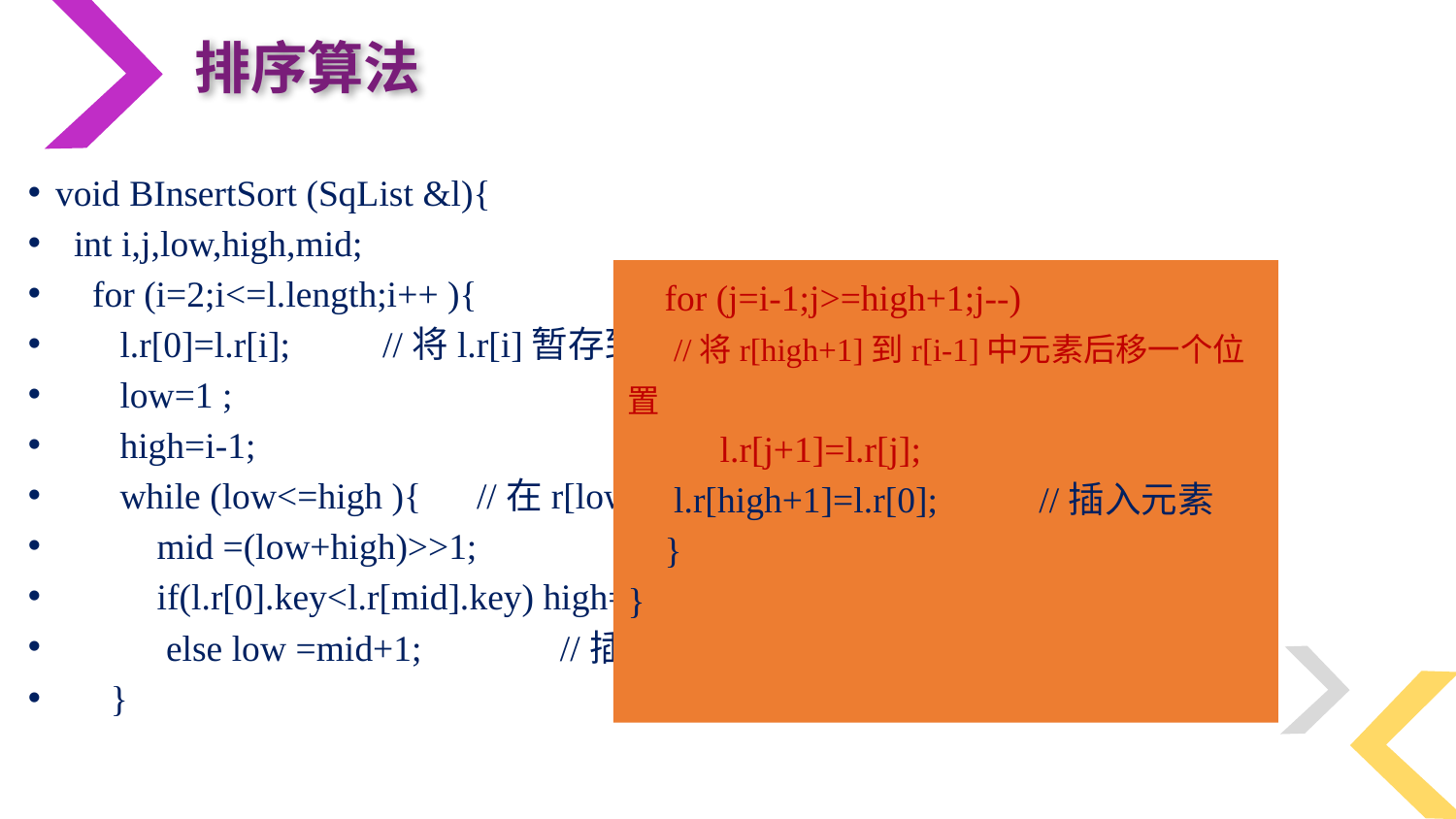

排序算法
void BInsertSort (SqList &l){
  int i,j,low,high,mid;
    for (i=2;i<=l.length;i++ ){
       l.r[0]=l.r[i];          //将l.r[i]暂存到l.r[0]
       low=1 ;
       high=i-1;
       while (low<=high ){      //在r[low]到r[high]中查找插入位置
           mid =(low+high)>>1;
           if(l.r[0].key<l.r[mid].key) high=mid-1; //插入位置在上半区
            else low =mid+1;               //插入位置在下半区
      }
    for (j=i-1;j>=high+1;j--)
     //将r[high+1]到r[i-1]中元素后移一个位置
          l.r[j+1]=l.r[j];
     l.r[high+1]=l.r[0];           //插入元素
    }
}